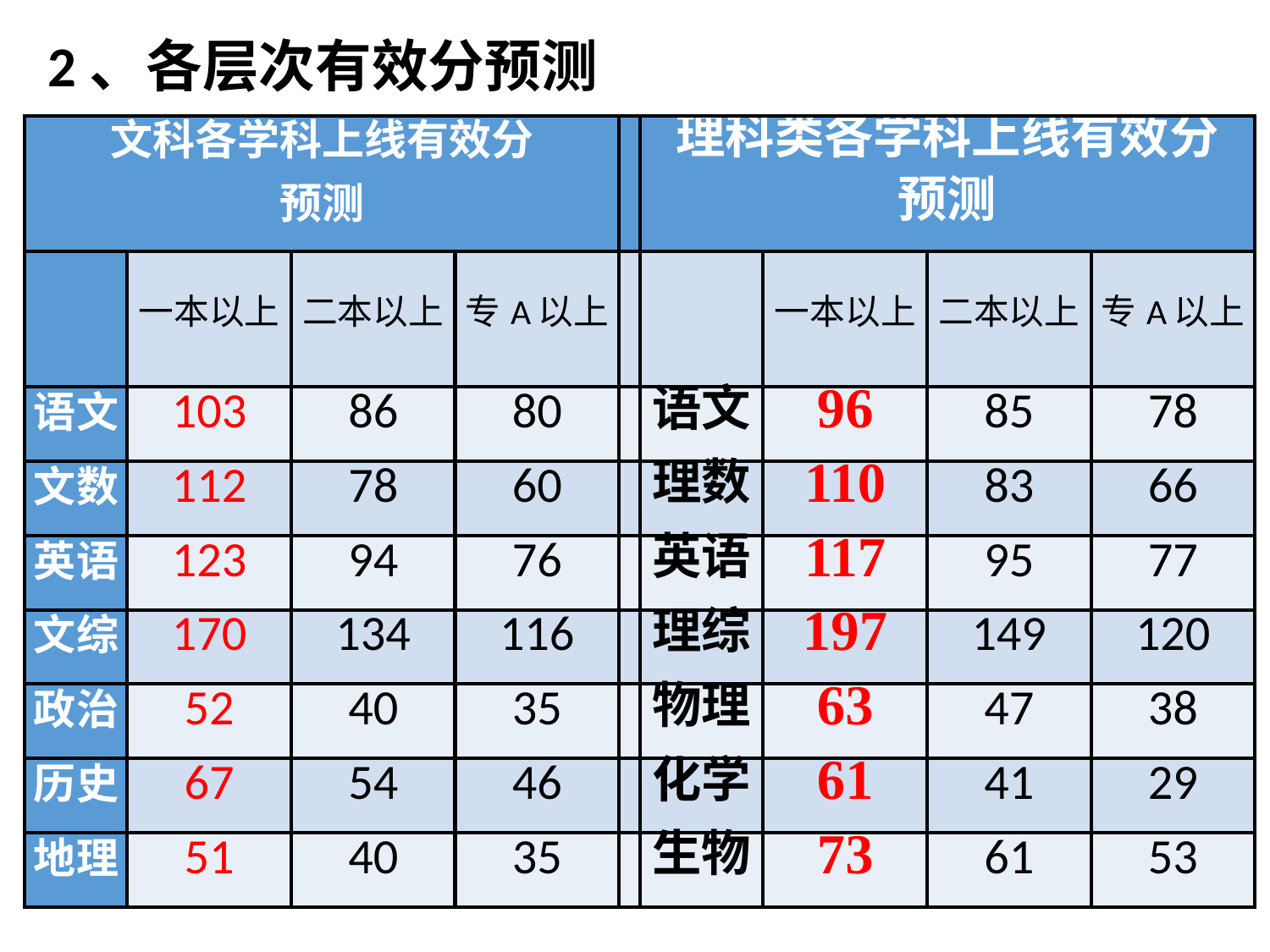

2、各层次有效分预测
| 文科各学科上线有效分 预测 |  |  |  |  | 理科类各学科上线有效分 预测 |  |  |  |
| --- | --- | --- | --- | --- | --- | --- | --- | --- |
|  | 一本以上 | 二本以上 | 专A以上 |  |  | 一本以上 | 二本以上 | 专A以上 |
| 语文 | 103 | 86 | 80 |  | 语文 | 96 | 85 | 78 |
| 文数 | 112 | 78 | 60 |  | 理数 | 110 | 83 | 66 |
| 英语 | 123 | 94 | 76 |  | 英语 | 117 | 95 | 77 |
| 文综 | 170 | 134 | 116 |  | 理综 | 197 | 149 | 120 |
| 政治 | 52 | 40 | 35 |  | 物理 | 63 | 47 | 38 |
| 历史 | 67 | 54 | 46 |  | 化学 | 61 | 41 | 29 |
| 地理 | 51 | 40 | 35 |  | 生物 | 73 | 61 | 53 |